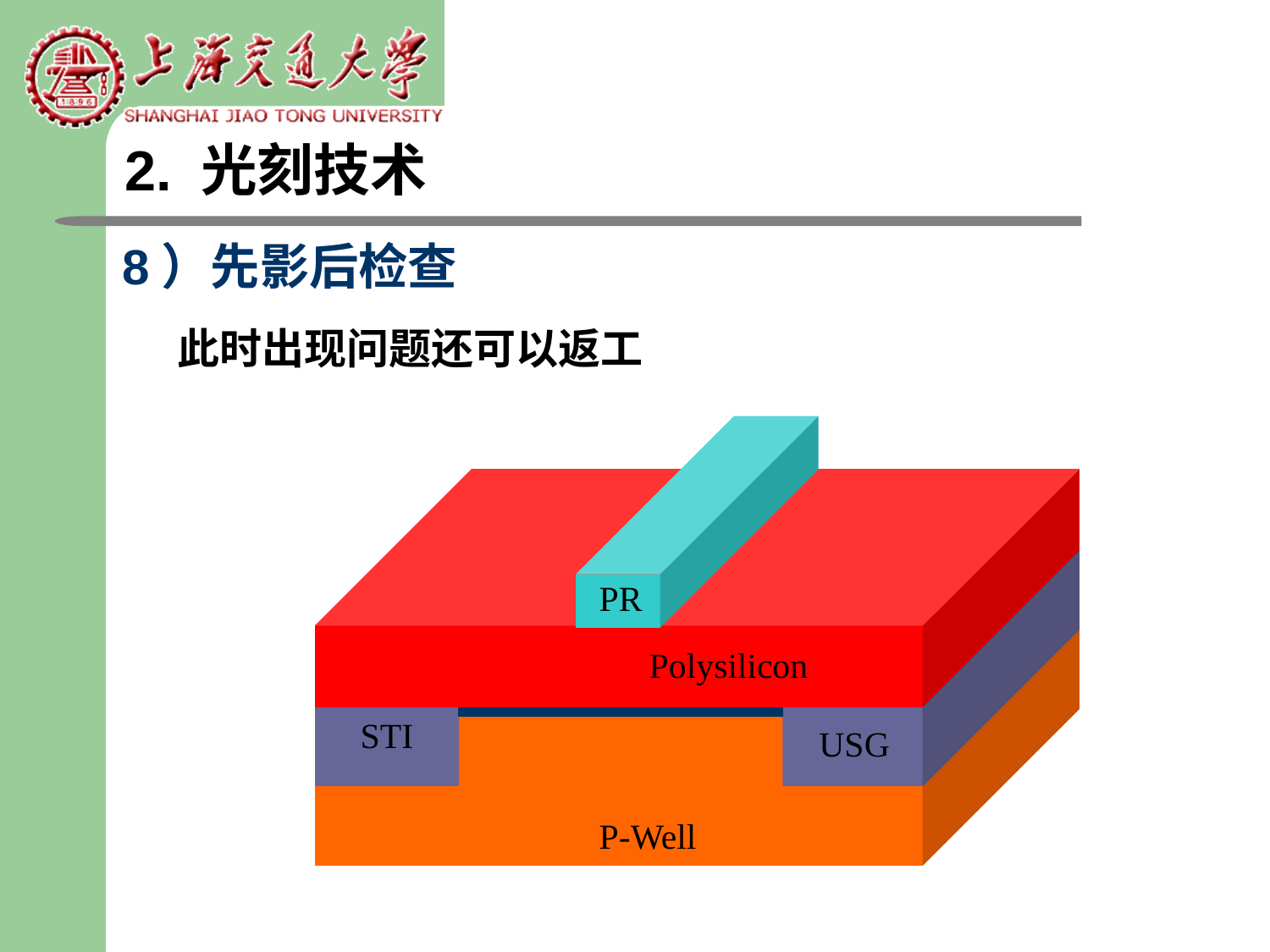

2. 光刻技术
8）先影后检查
此时出现问题还可以返工

PR

Polysilicon
STI

USG
P-Well